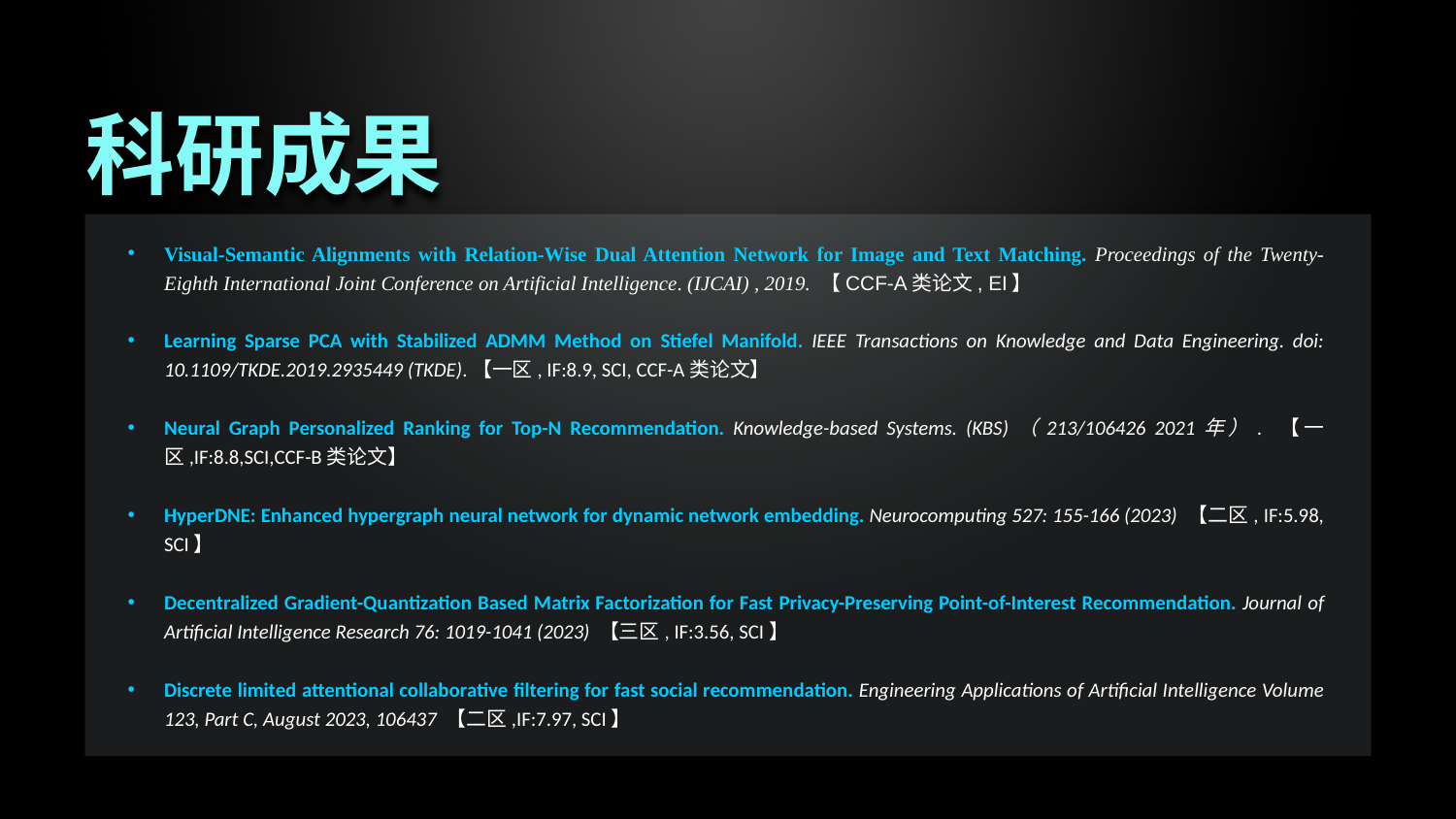

科研成果

Visual-Semantic Alignments with Relation-Wise Dual Attention Network for Image and Text Matching. Proceedings of the Twenty-Eighth International Joint Conference on Artificial Intelligence. (IJCAI) , 2019. 【CCF-A类论文, EI】

Learning Sparse PCA with Stabilized ADMM Method on Stiefel Manifold. IEEE Transactions on Knowledge and Data Engineering. doi: 10.1109/TKDE.2019.2935449 (TKDE).【一区, IF:8.9, SCI, CCF-A类论文】

Neural Graph Personalized Ranking for Top-N Recommendation. Knowledge-based Systems. (KBS)（213/106426 2021年）. 【一区,IF:8.8,SCI,CCF-B类论文】

HyperDNE: Enhanced hypergraph neural network for dynamic network embedding. Neurocomputing 527: 155-166 (2023) 【二区, IF:5.98, SCI】

Decentralized Gradient-Quantization Based Matrix Factorization for Fast Privacy-Preserving Point-of-Interest Recommendation. Journal of Artificial Intelligence Research 76: 1019-1041 (2023) 【三区, IF:3.56, SCI】

Discrete limited attentional collaborative filtering for fast social recommendation. Engineering Applications of Artificial Intelligence Volume 123, Part C, August 2023, 106437 【二区,IF:7.97, SCI】